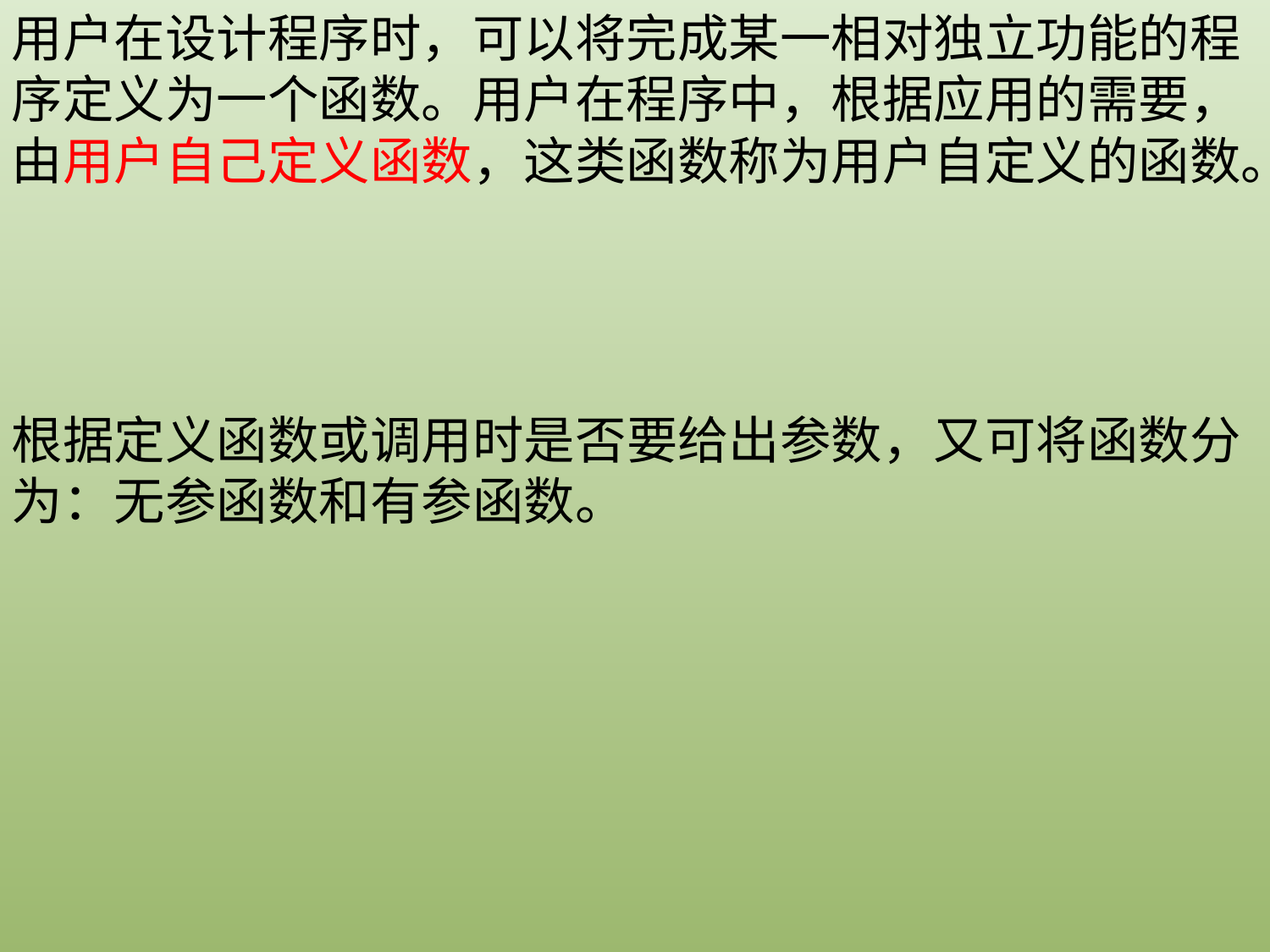

用户在设计程序时，可以将完成某一相对独立功能的程序定义为一个函数。用户在程序中，根据应用的需要，由用户自己定义函数，这类函数称为用户自定义的函数。
根据定义函数或调用时是否要给出参数，又可将函数分为：无参函数和有参函数。
173